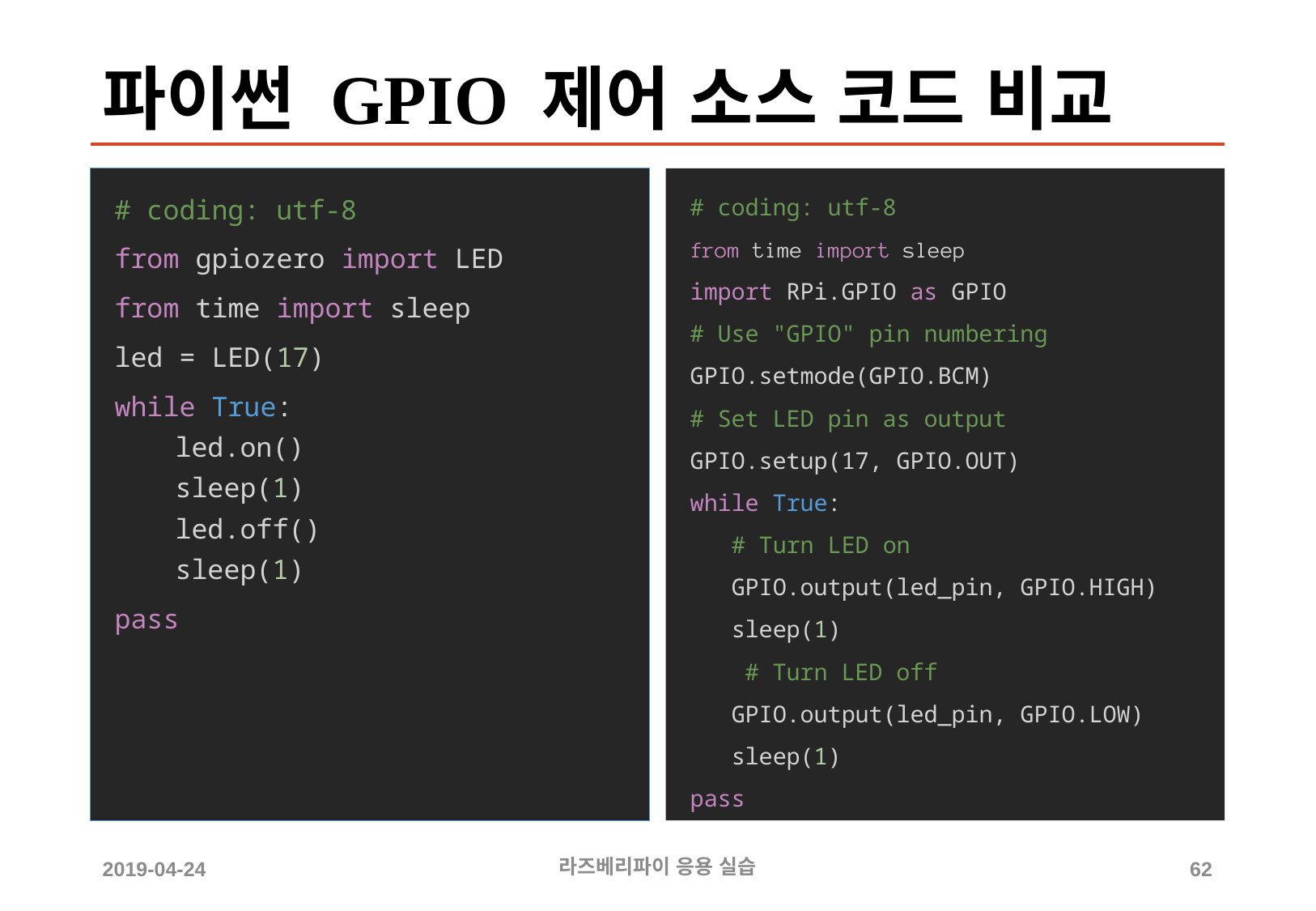

# 파이썬 GPIO 제어 소스 코드 비교
# coding: utf-8
from gpiozero import LED
from time import sleep
led = LED(17)
while True:
led.on()
sleep(1)
led.off()
sleep(1)
pass
# coding: utf-8
from time import sleep
import RPi.GPIO as GPIO
# Use "GPIO" pin numbering
GPIO.setmode(GPIO.BCM)
# Set LED pin as output
GPIO.setup(17, GPIO.OUT)
while True:
   # Turn LED on
   GPIO.output(led_pin, GPIO.HIGH)
   sleep(1)
    # Turn LED off
   GPIO.output(led_pin, GPIO.LOW)
   sleep(1)
pass

2019-04-24
라즈베리파이 응용 실습
62